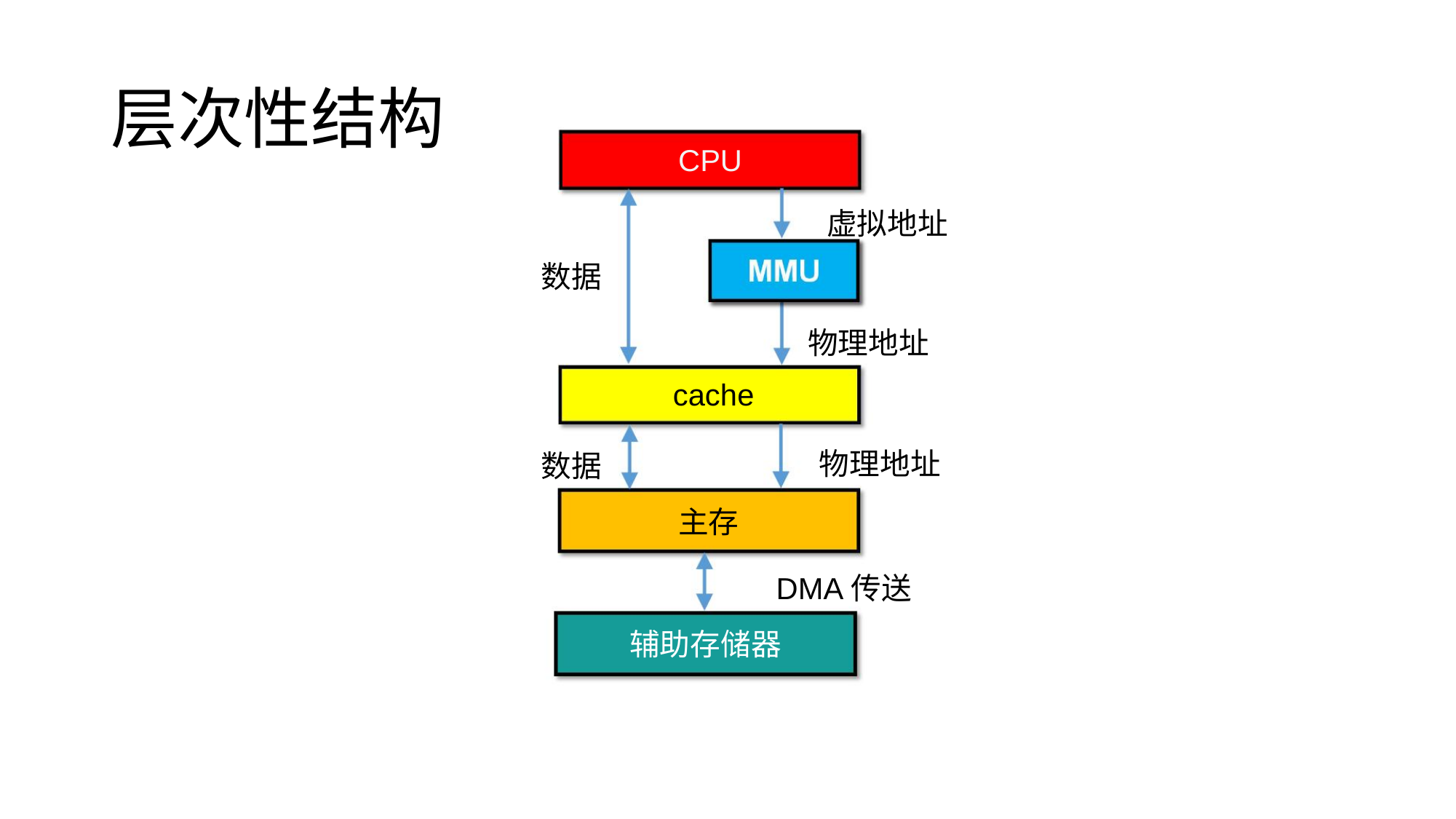

层次性结构
CPU
虚拟地址
物理地址
物理地址
数据
数据
cache
主存
DMA传送
辅助存储器